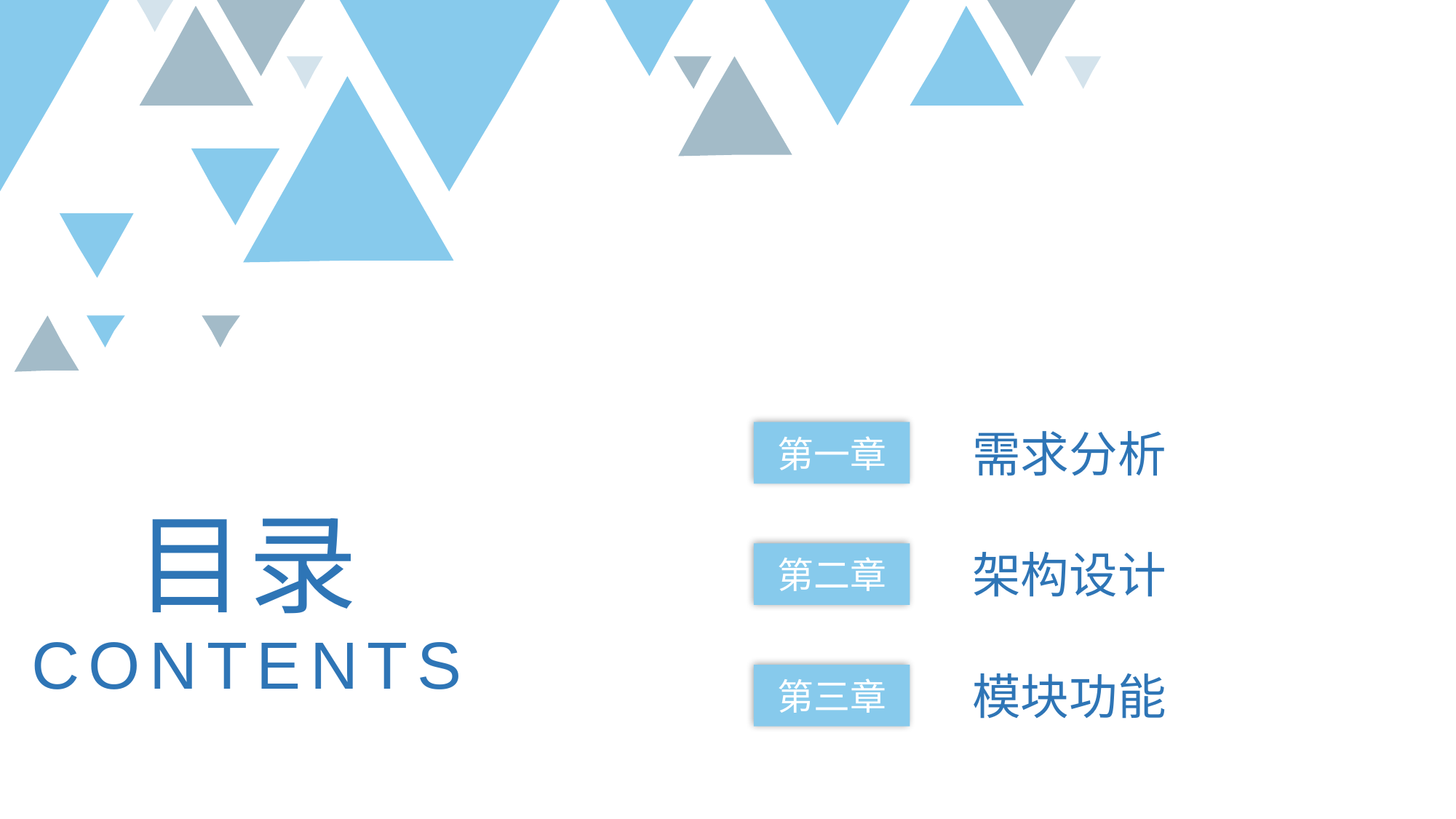

需求分析
第一章
目录
架构设计
第二章
CONTENTS
模块功能
第三章